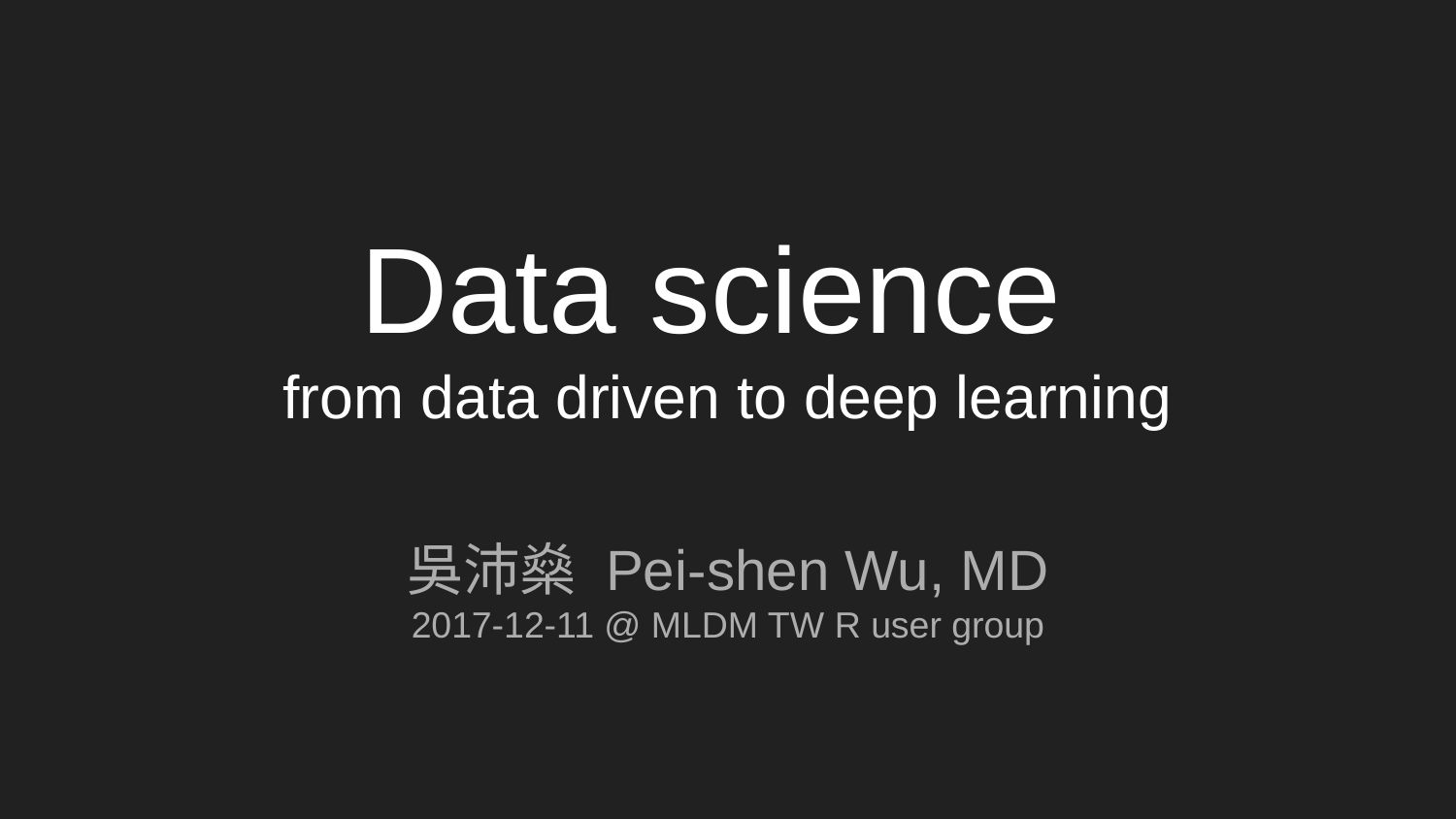

# Data science
from data driven to deep learning

吳沛燊 Pei-shen Wu, MD
2017-12-11 @ MLDM TW R user group